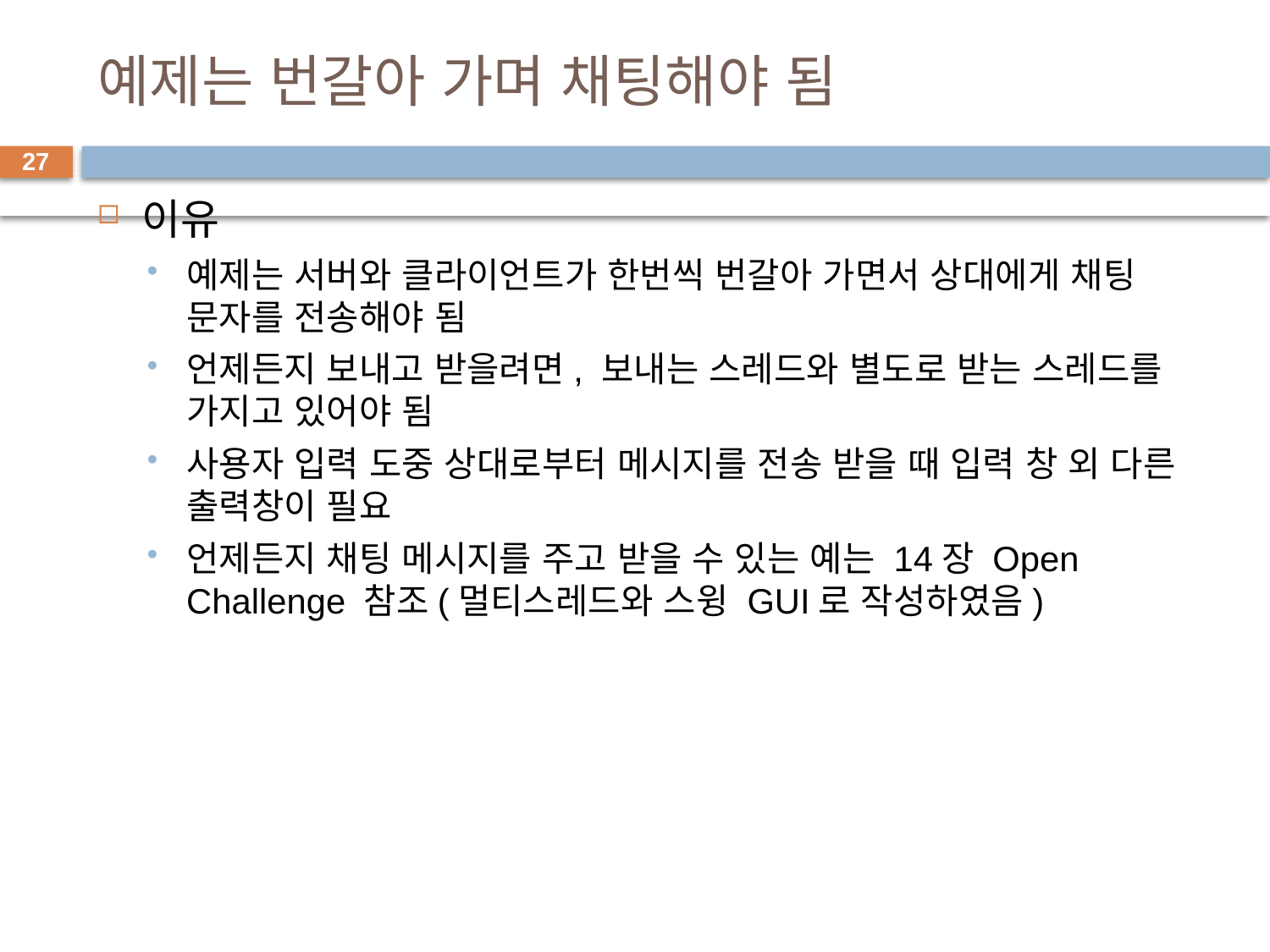

# 예제는 번갈아 가며 채팅해야 됨
27
이유
예제는 서버와 클라이언트가 한번씩 번갈아 가면서 상대에게 채팅 문자를 전송해야 됨
언제든지 보내고 받을려면, 보내는 스레드와 별도로 받는 스레드를 가지고 있어야 됨
사용자 입력 도중 상대로부터 메시지를 전송 받을 때 입력 창 외 다른 출력창이 필요
언제든지 채팅 메시지를 주고 받을 수 있는 예는 14장 Open Challenge 참조(멀티스레드와 스윙 GUI로 작성하였음)